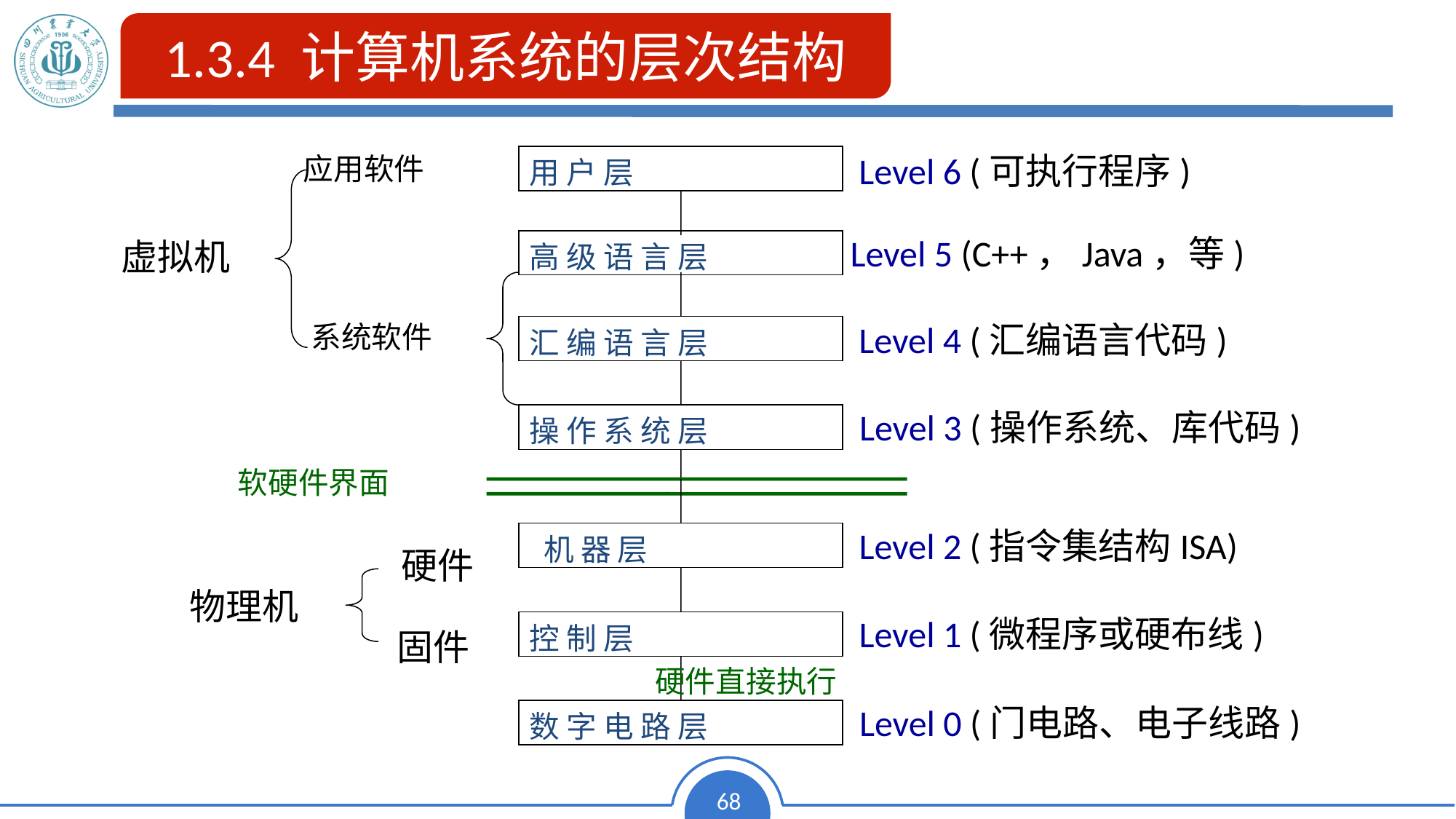

1.3.4 计算机系统的层次结构
Level 6 (可执行程序)
  应用软件
用 户 层

Level 5 (C++，Java，等)
虚拟机
高 级 语 言 层

Level 4 (汇编语言代码)
系统软件
汇 编 语 言 层

Level 3 (操作系统、库代码)
操 作 系 统 层

软硬件界面

Level 2 (指令集结构ISA)
 机 器 层
硬件

物理机
Level 1 (微程序或硬布线)
控 制 层
固件

硬件直接执行
Level 0 (门电路、电子线路)
数 字 电 路 层